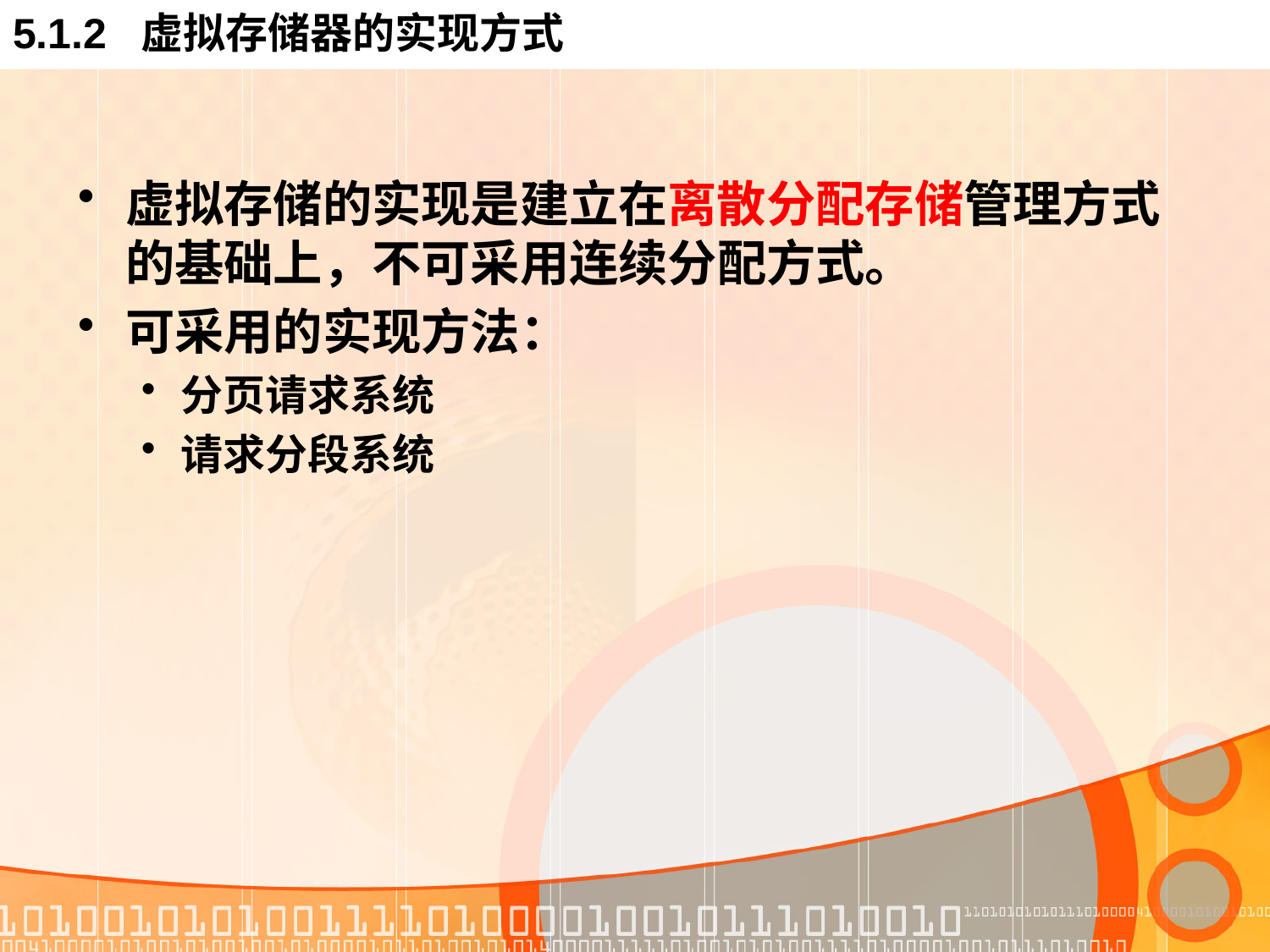

# 5.1.2  虚拟存储器的实现方式
虚拟存储的实现是建立在离散分配存储管理方式的基础上，不可采用连续分配方式。
可采用的实现方法：
分页请求系统
请求分段系统